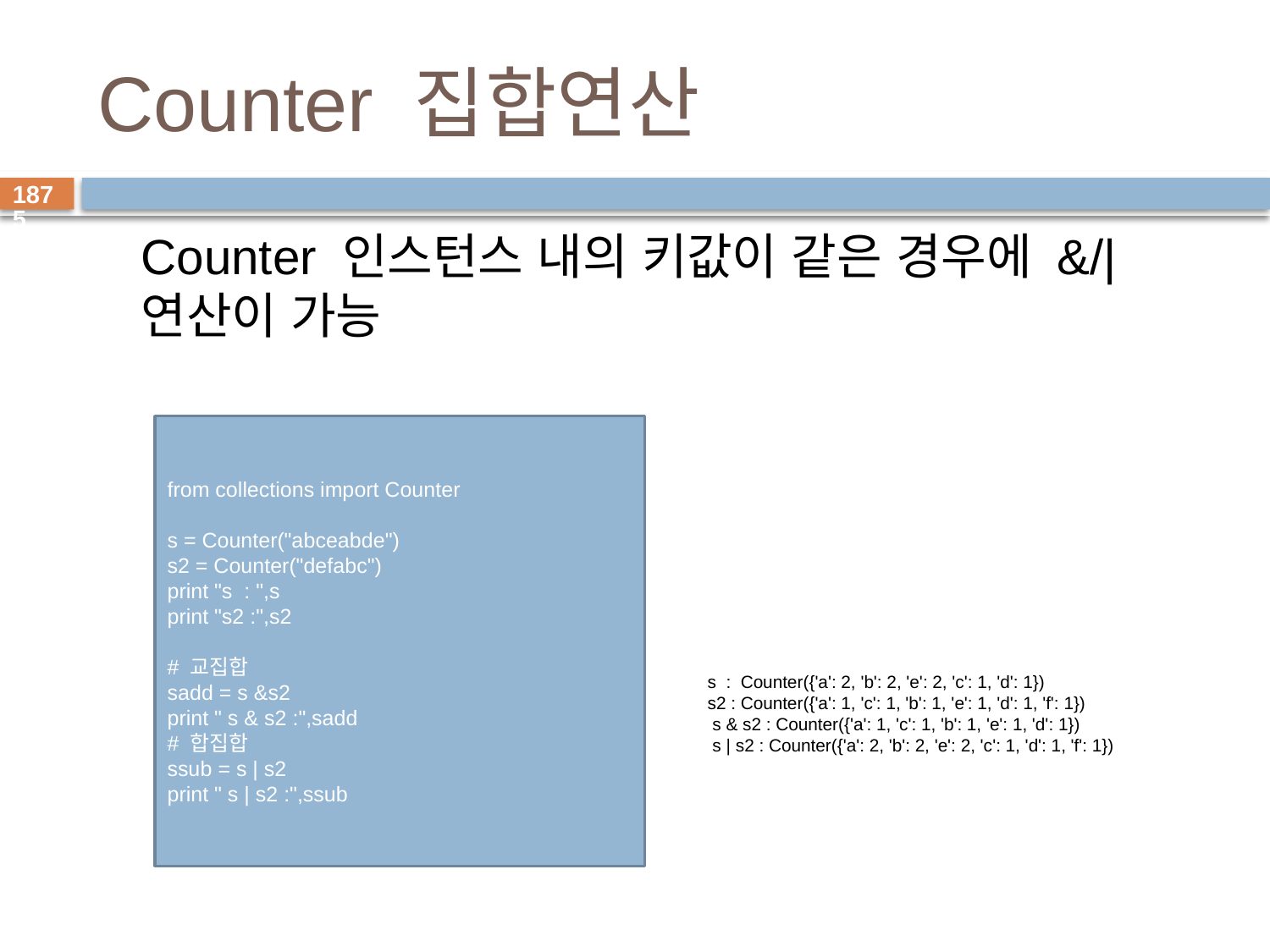

# Counter 집합연산
1875
Counter 인스턴스 내의 키값이 같은 경우에 &/| 연산이 가능
from collections import Counter

s = Counter("abceabde")
s2 = Counter("defabc")
print "s  : ",s
print "s2 :",s2

# 교집합
sadd = s &s2
print " s & s2 :",sadd
# 합집합
ssub = s | s2
print " s | s2 :",ssub
s  :  Counter({'a': 2, 'b': 2, 'e': 2, 'c': 1, 'd': 1})
s2 : Counter({'a': 1, 'c': 1, 'b': 1, 'e': 1, 'd': 1, 'f': 1})
 s & s2 : Counter({'a': 1, 'c': 1, 'b': 1, 'e': 1, 'd': 1})
 s | s2 : Counter({'a': 2, 'b': 2, 'e': 2, 'c': 1, 'd': 1, 'f': 1})